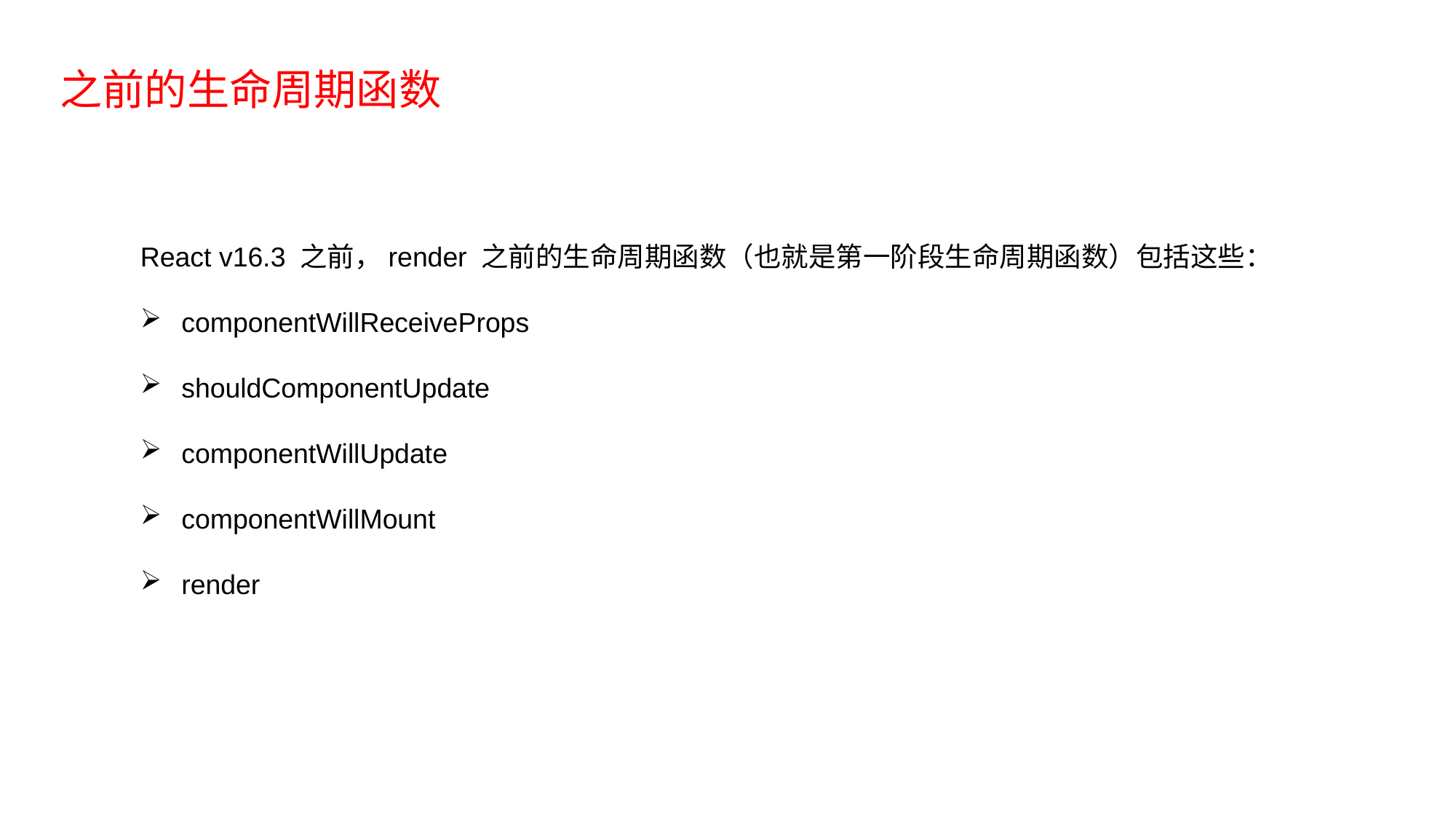

# 之前的生命周期函数
React v16.3 之前，render 之前的生命周期函数（也就是第一阶段生命周期函数）包括这些：

componentWillReceiveProps

shouldComponentUpdate

componentWillUpdate

componentWillMount

render